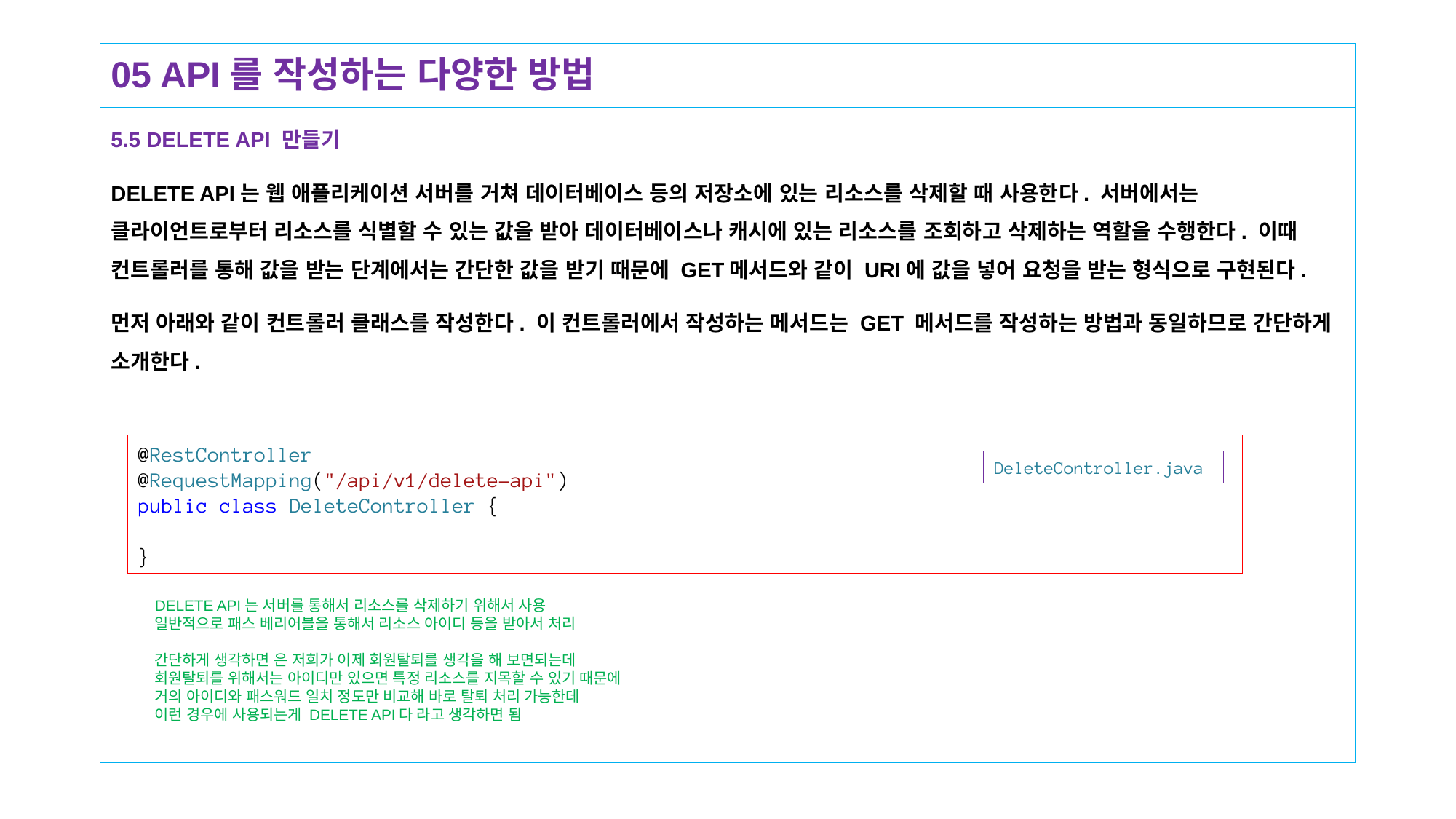

# 05 API를 작성하는 다양한 방법
5.5 DELETE API 만들기
DELETE API는 웹 애플리케이션 서버를 거쳐 데이터베이스 등의 저장소에 있는 리소스를 삭제할 때 사용한다. 서버에서는 클라이언트로부터 리소스를 식별할 수 있는 값을 받아 데이터베이스나 캐시에 있는 리소스를 조회하고 삭제하는 역할을 수행한다. 이때 컨트롤러를 통해 값을 받는 단계에서는 간단한 값을 받기 때문에 GET메서드와 같이 URI에 값을 넣어 요청을 받는 형식으로 구현된다.
먼저 아래와 같이 컨트롤러 클래스를 작성한다. 이 컨트롤러에서 작성하는 메서드는 GET 메서드를 작성하는 방법과 동일하므로 간단하게 소개한다.

@RestController
@RequestMapping("/api/v1/delete-api")
public class DeleteController {

}
DeleteController.java
DELETE API는 서버를 통해서 리소스를 삭제하기 위해서 사용
일반적으로 패스 베리어블을 통해서 리소스 아이디 등을 받아서 처리

간단하게 생각하면 은 저희가 이제 회원탈퇴를 생각을 해 보면되는데
회원탈퇴를 위해서는 아이디만 있으면 특정 리소스를 지목할 수 있기 때문에
거의 아이디와 패스워드 일치 정도만 비교해 바로 탈퇴 처리 가능한데
이런 경우에 사용되는게 DELETE API다 라고 생각하면 됨